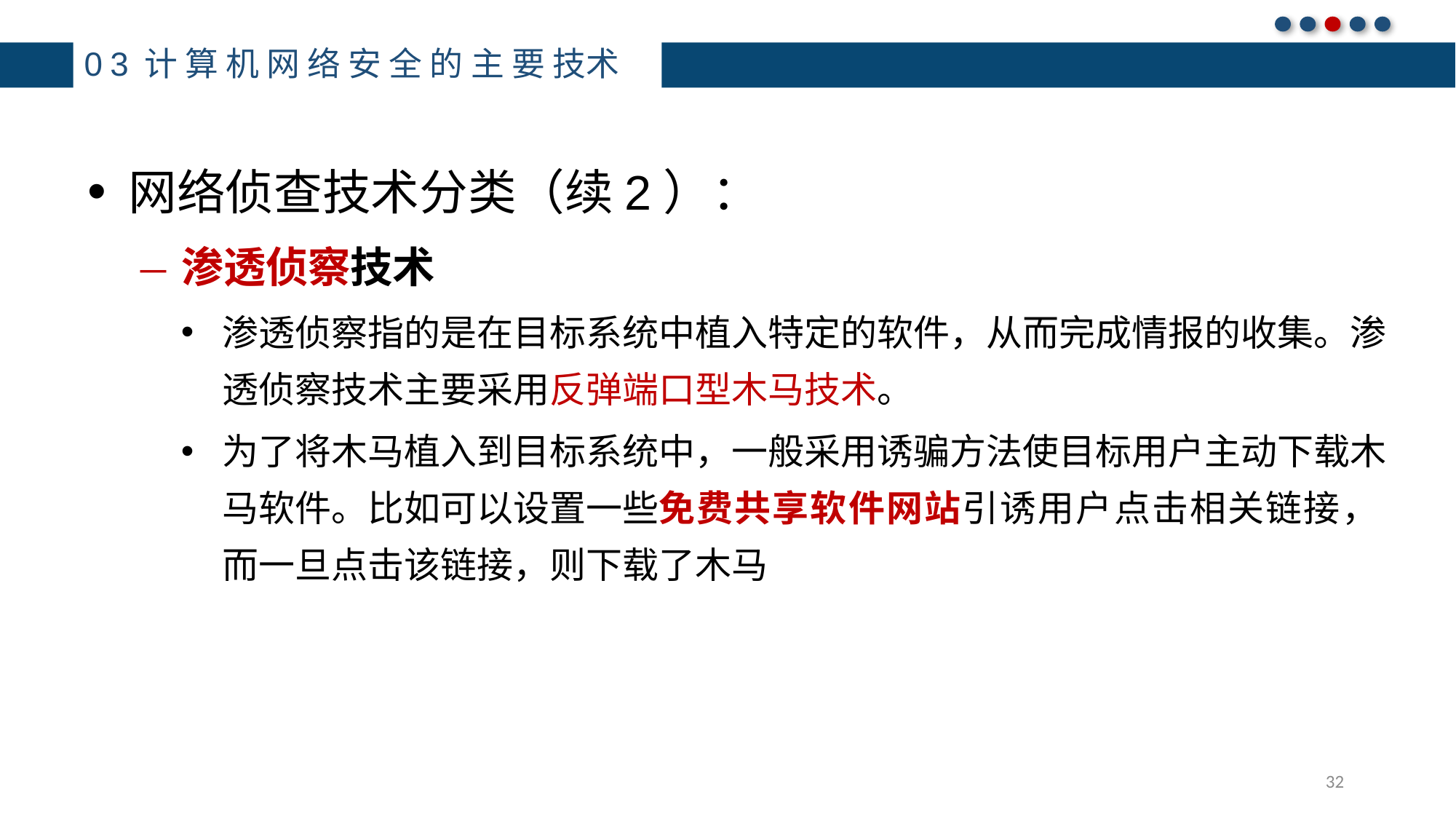

# 03计算机网络安全的主要技术
网络侦查技术分类（续2）：
渗透侦察技术
渗透侦察指的是在目标系统中植入特定的软件，从而完成情报的收集。渗透侦察技术主要采用反弹端口型木马技术。
为了将木马植入到目标系统中，一般采用诱骗方法使目标用户主动下载木马软件。比如可以设置一些免费共享软件网站引诱用户点击相关链接，而一旦点击该链接，则下载了木马
32